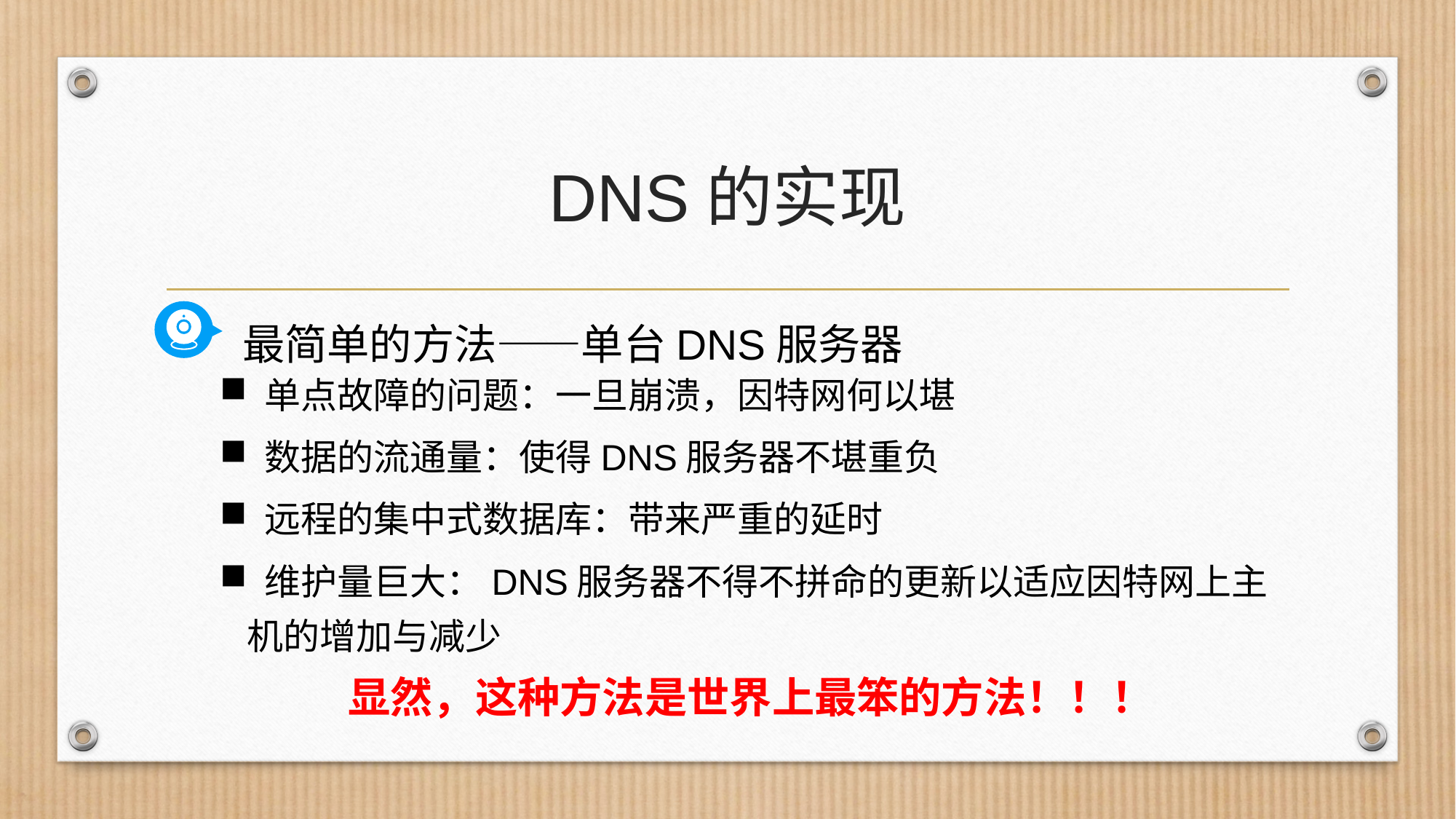

# DNS的实现
最简单的方法——单台DNS服务器

 单点故障的问题：一旦崩溃，因特网何以堪
 数据的流通量：使得DNS服务器不堪重负
 远程的集中式数据库：带来严重的延时
 维护量巨大：DNS服务器不得不拼命的更新以适应因特网上主机的增加与减少
显然，这种方法是世界上最笨的方法！！！